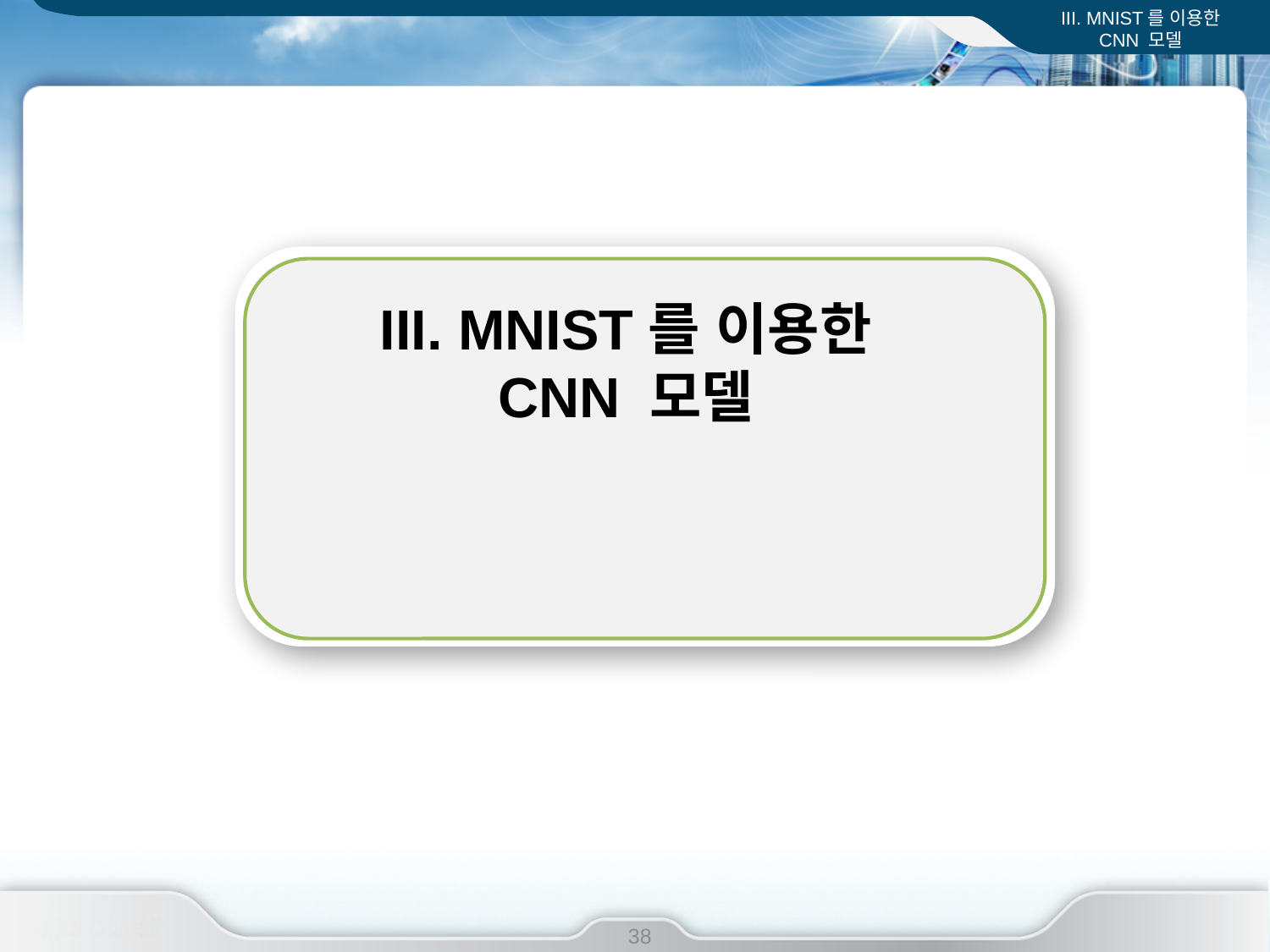

III. MNIST를 이용한
CNN 모델

III. MNIST를 이용한
CNN 모델
I. 사업 개요
38